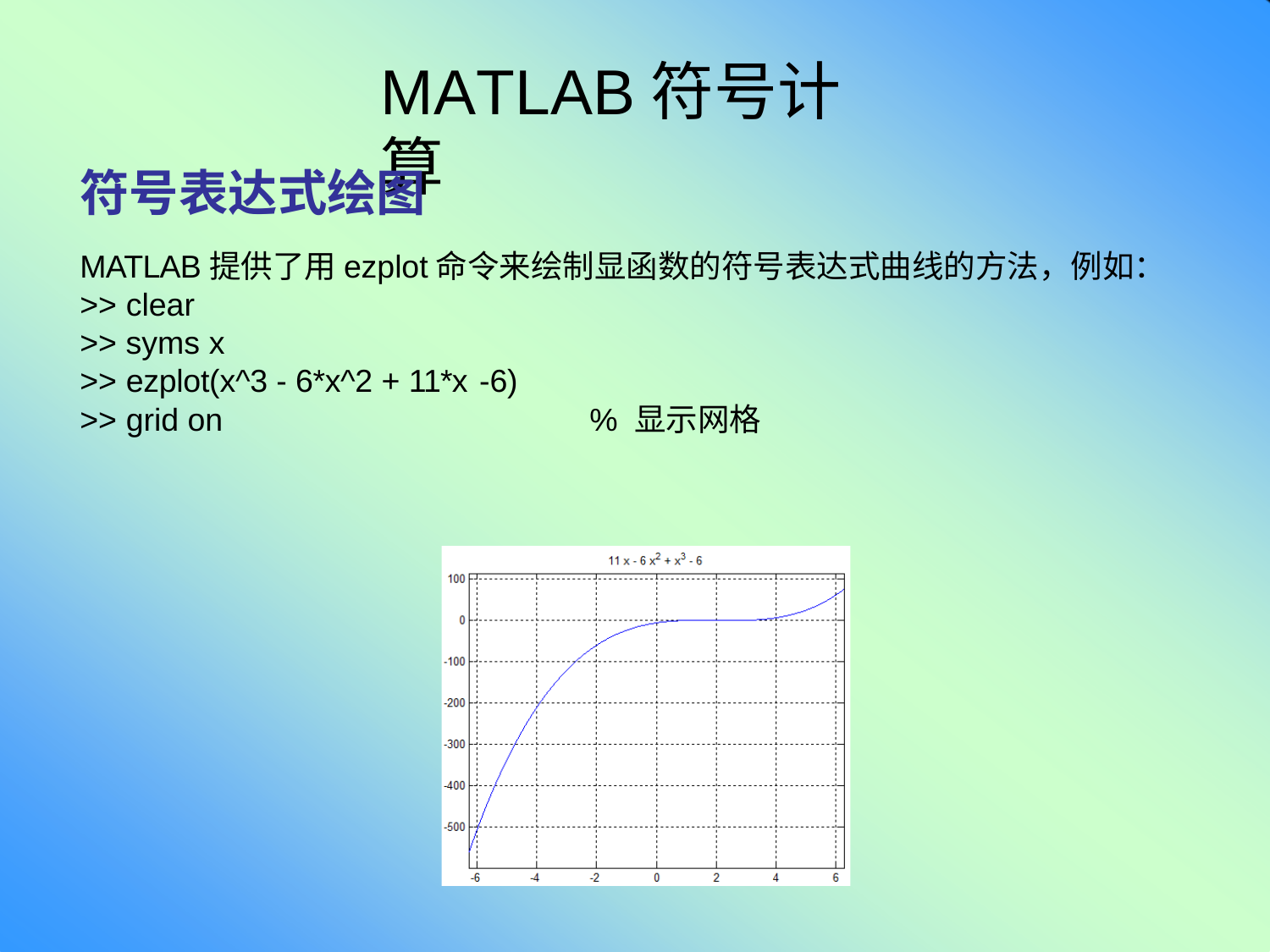

# MATLAB符号计算
符号表达式绘图
MATLAB提供了用ezplot命令来绘制显函数的符号表达式曲线的方法，例如：
>> clear
>> syms x
>> ezplot(x^3 - 6*x^2 + 11*x -6)
>> grid on	% 显示网格